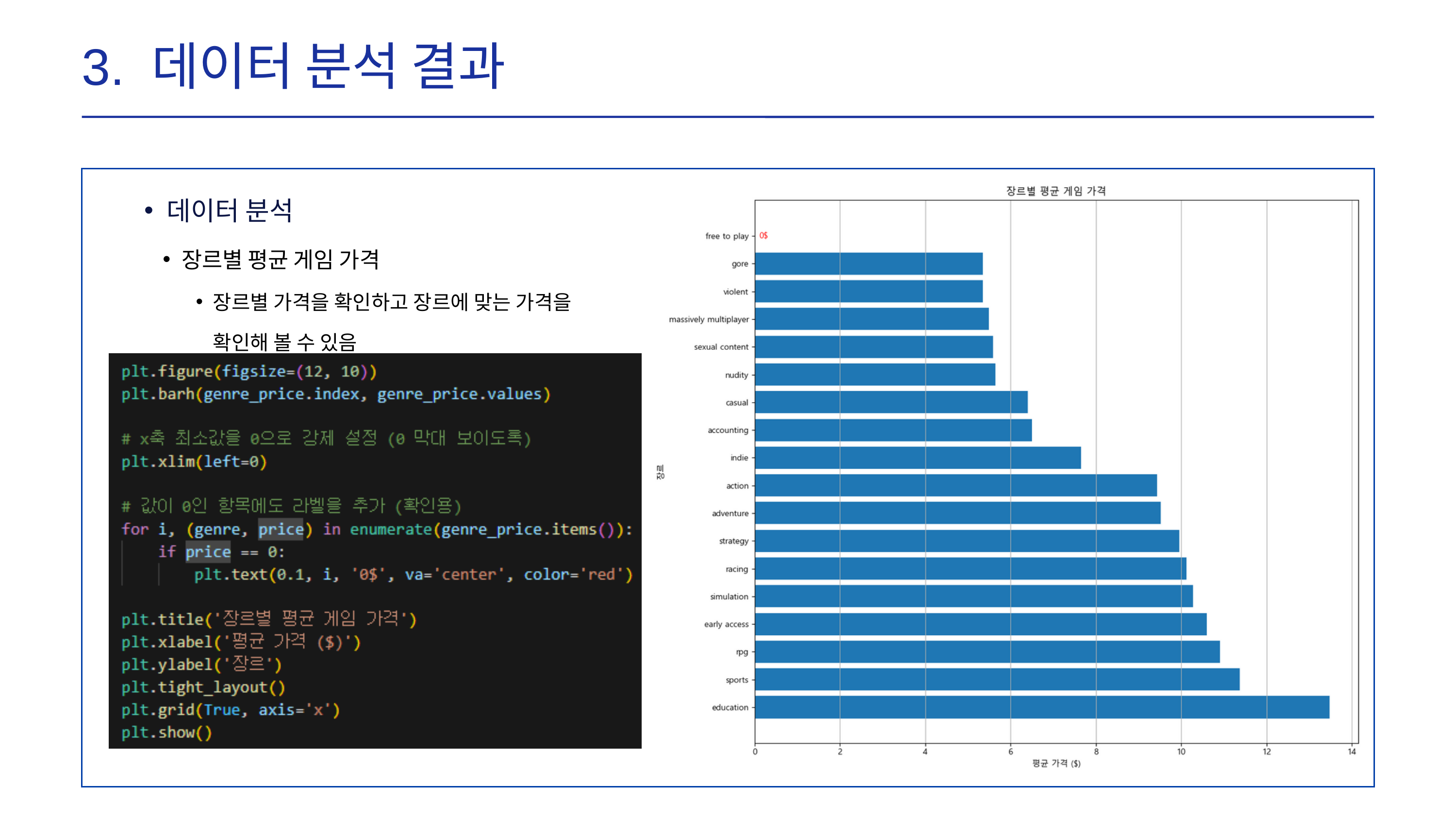

3. 데이터 분석 결과

데이터 분석
장르별 평균 게임 가격
장르별 가격을 확인하고 장르에 맞는 가격을  확인해 볼 수 있음